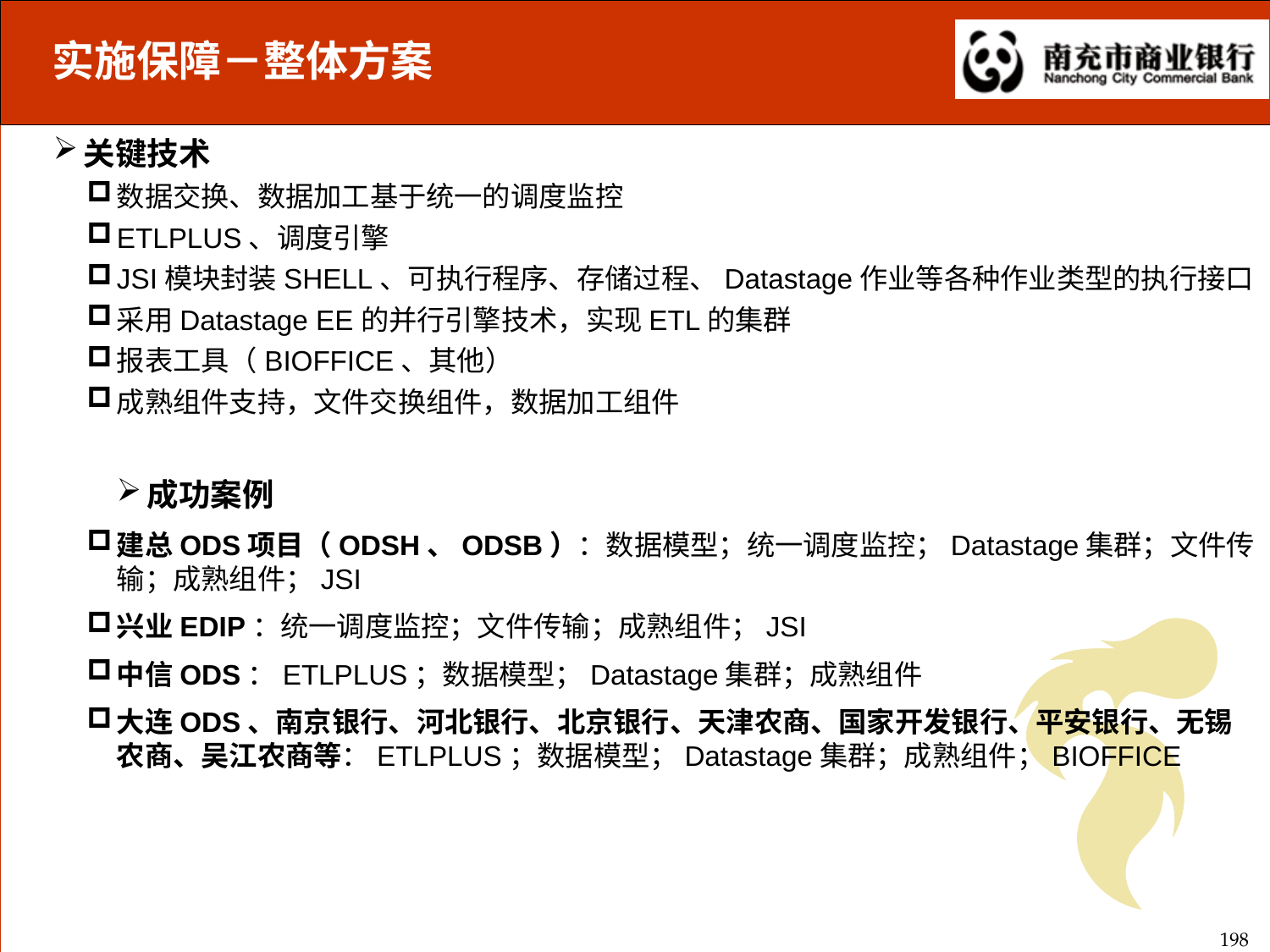

实施保障－整体方案
关键技术
数据交换、数据加工基于统一的调度监控
ETLPLUS、调度引擎
JSI模块封装SHELL、可执行程序、存储过程、Datastage作业等各种作业类型的执行接口
采用Datastage EE的并行引擎技术，实现ETL的集群
报表工具（BIOFFICE、其他）
成熟组件支持，文件交换组件，数据加工组件

成功案例
建总ODS项目（ODSH、ODSB）：数据模型；统一调度监控；Datastage集群；文件传输；成熟组件；JSI
兴业EDIP：统一调度监控；文件传输；成熟组件；JSI
中信ODS：ETLPLUS；数据模型；Datastage集群；成熟组件
大连ODS、南京银行、河北银行、北京银行、天津农商、国家开发银行、平安银行、无锡农商、吴江农商等：ETLPLUS；数据模型；Datastage集群；成熟组件；BIOFFICE
198